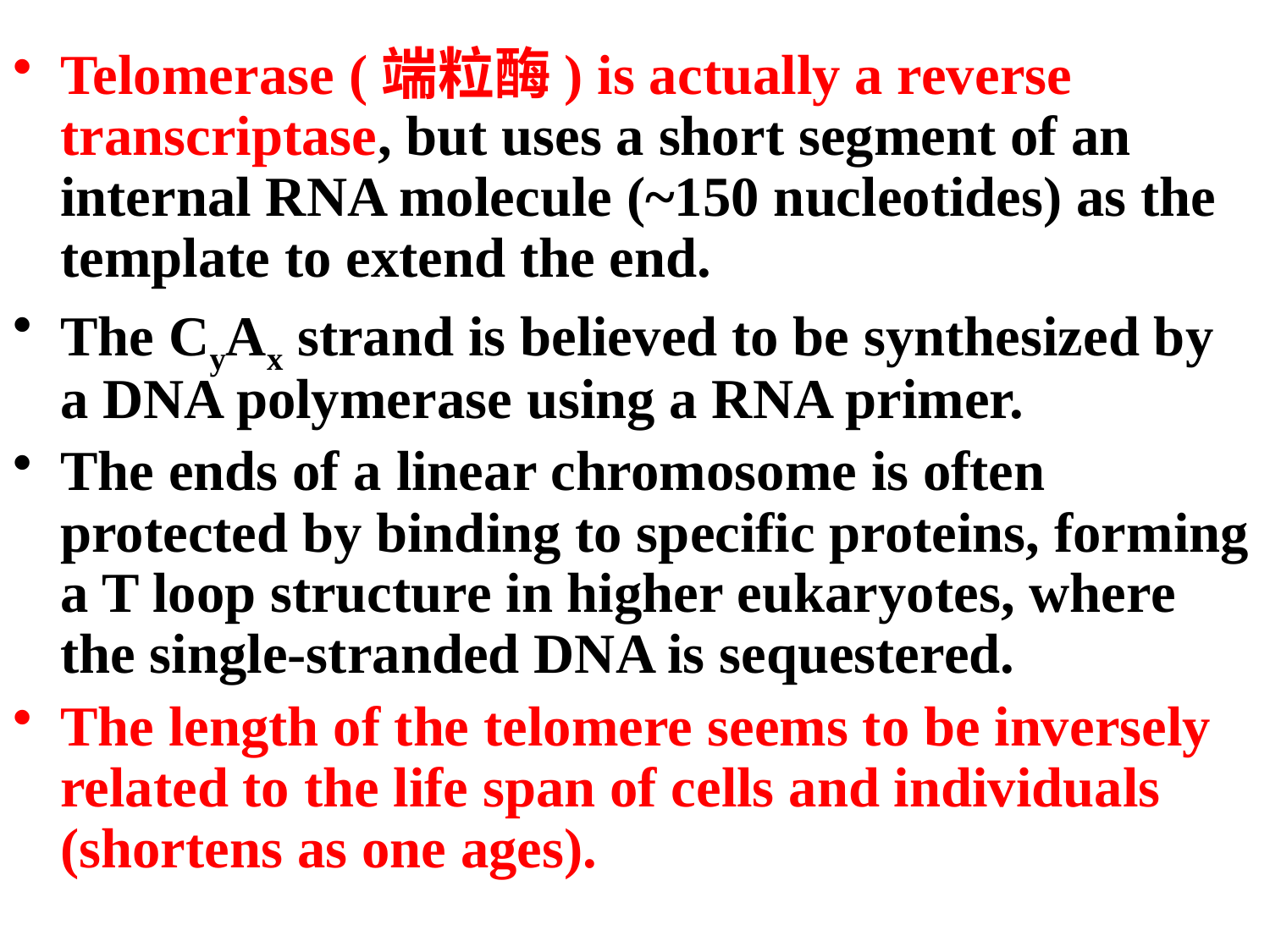

Telomerase (端粒酶) is actually a reverse transcriptase, but uses a short segment of an internal RNA molecule (~150 nucleotides) as the template to extend the end.
The CyAx strand is believed to be synthesized by a DNA polymerase using a RNA primer.
The ends of a linear chromosome is often protected by binding to specific proteins, forming a T loop structure in higher eukaryotes, where the single-stranded DNA is sequestered.
The length of the telomere seems to be inversely related to the life span of cells and individuals (shortens as one ages).